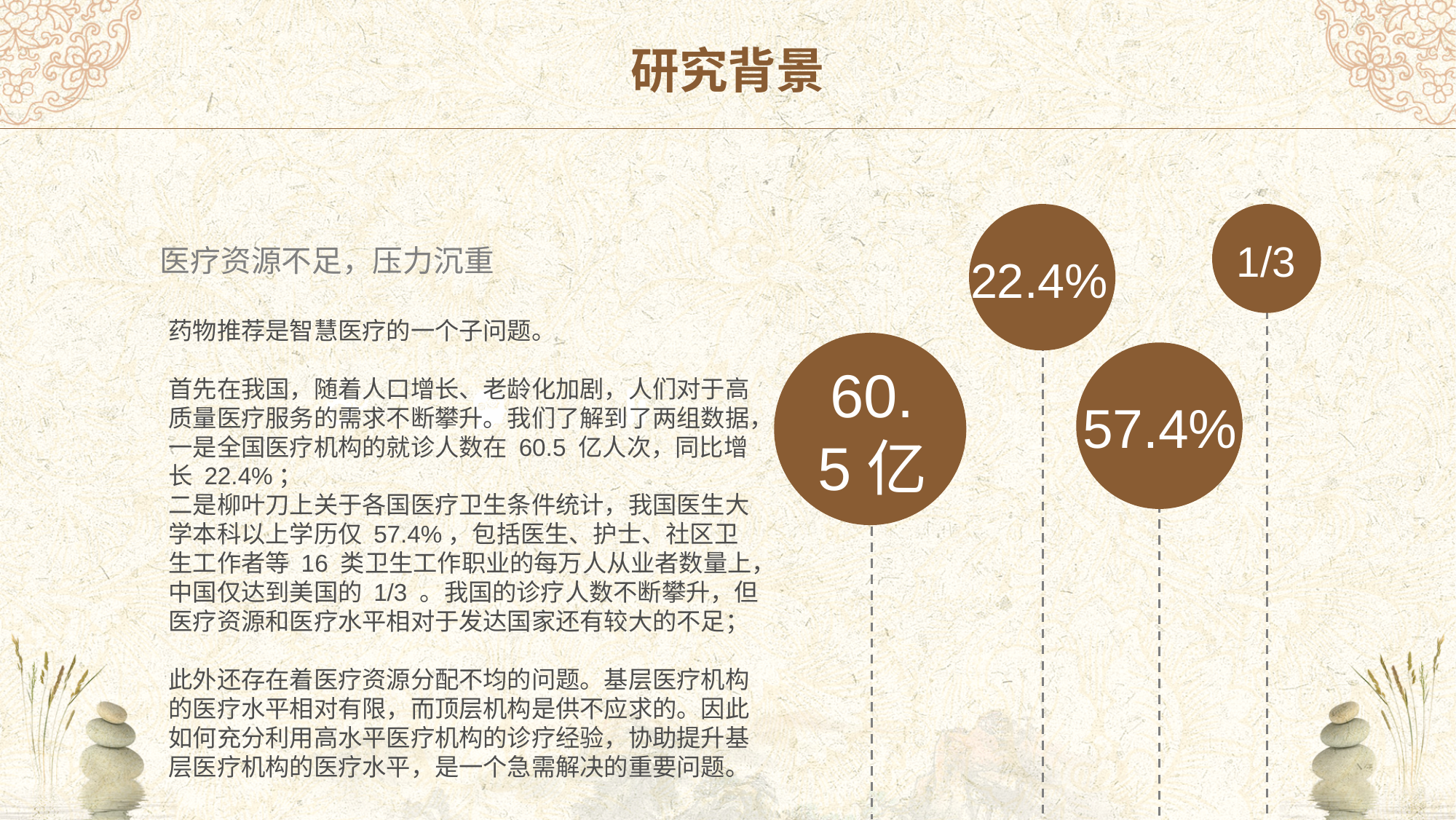

研究背景

1/3
医疗资源不足，压力沉重
22.4%
药物推荐是智慧医疗的一个子问题。

首先在我国，随着人口增长、老龄化加剧，人们对于高质量医疗服务的需求不断攀升。我们了解到了两组数据，一是全国医疗机构的就诊人数在 60.5 亿人次，同比增长 22.4%；
二是柳叶刀上关于各国医疗卫生条件统计，我国医生大学本科以上学历仅 57.4%，包括医生、护士、社区卫生工作者等 16 类卫生工作职业的每万人从业者数量上，中国仅达到美国的 1/3 。我国的诊疗人数不断攀升，但医疗资源和医疗水平相对于发达国家还有较大的不足；

此外还存在着医疗资源分配不均的问题。基层医疗机构的医疗水平相对有限，而顶层机构是供不应求的。因此如何充分利用高水平医疗机构的诊疗经验，协助提升基层医疗机构的医疗水平，是一个急需解决的重要问题。

60.5亿

57.4%